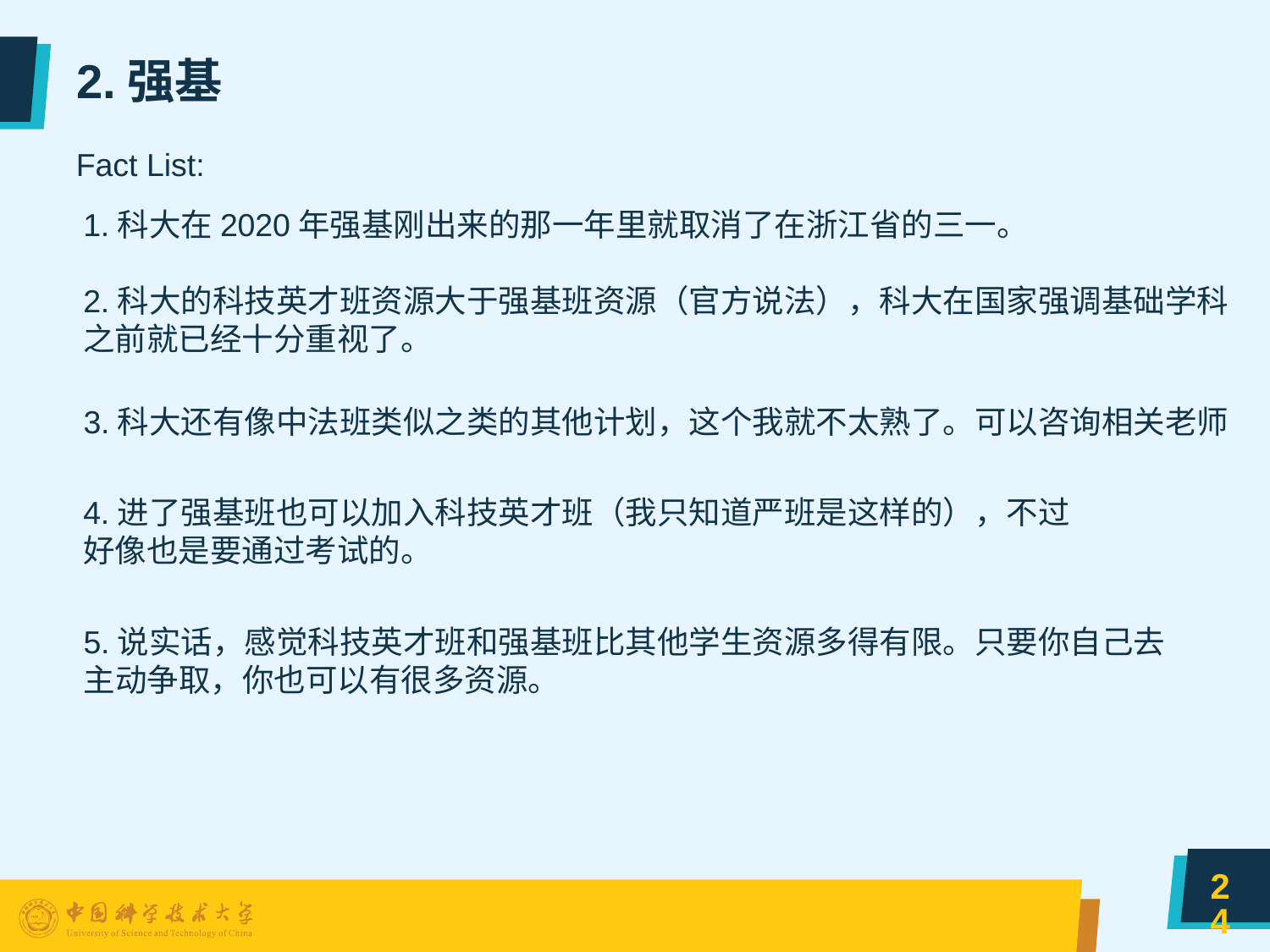

# 2.强基
Fact List:
1.科大在2020年强基刚出来的那一年里就取消了在浙江省的三一。
2.科大的科技英才班资源大于强基班资源（官方说法），科大在国家强调基础学科之前就已经十分重视了。
3.科大还有像中法班类似之类的其他计划，这个我就不太熟了。可以咨询相关老师
4.进了强基班也可以加入科技英才班（我只知道严班是这样的），不过好像也是要通过考试的。
5.说实话，感觉科技英才班和强基班比其他学生资源多得有限。只要你自己去主动争取，你也可以有很多资源。
24